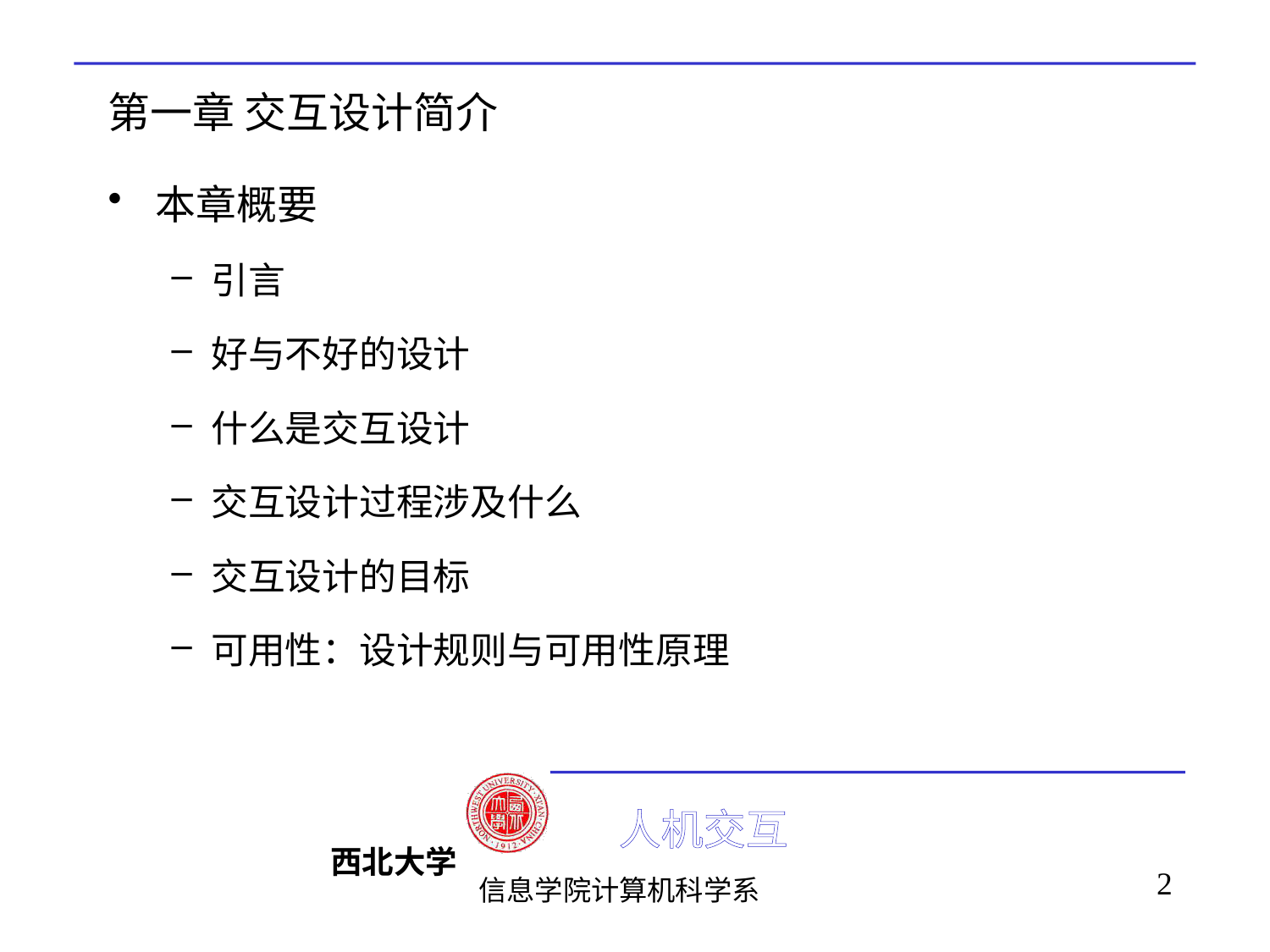

# 第一章 交互设计简介
本章概要
引言
好与不好的设计
什么是交互设计
交互设计过程涉及什么
交互设计的目标
可用性：设计规则与可用性原理
2